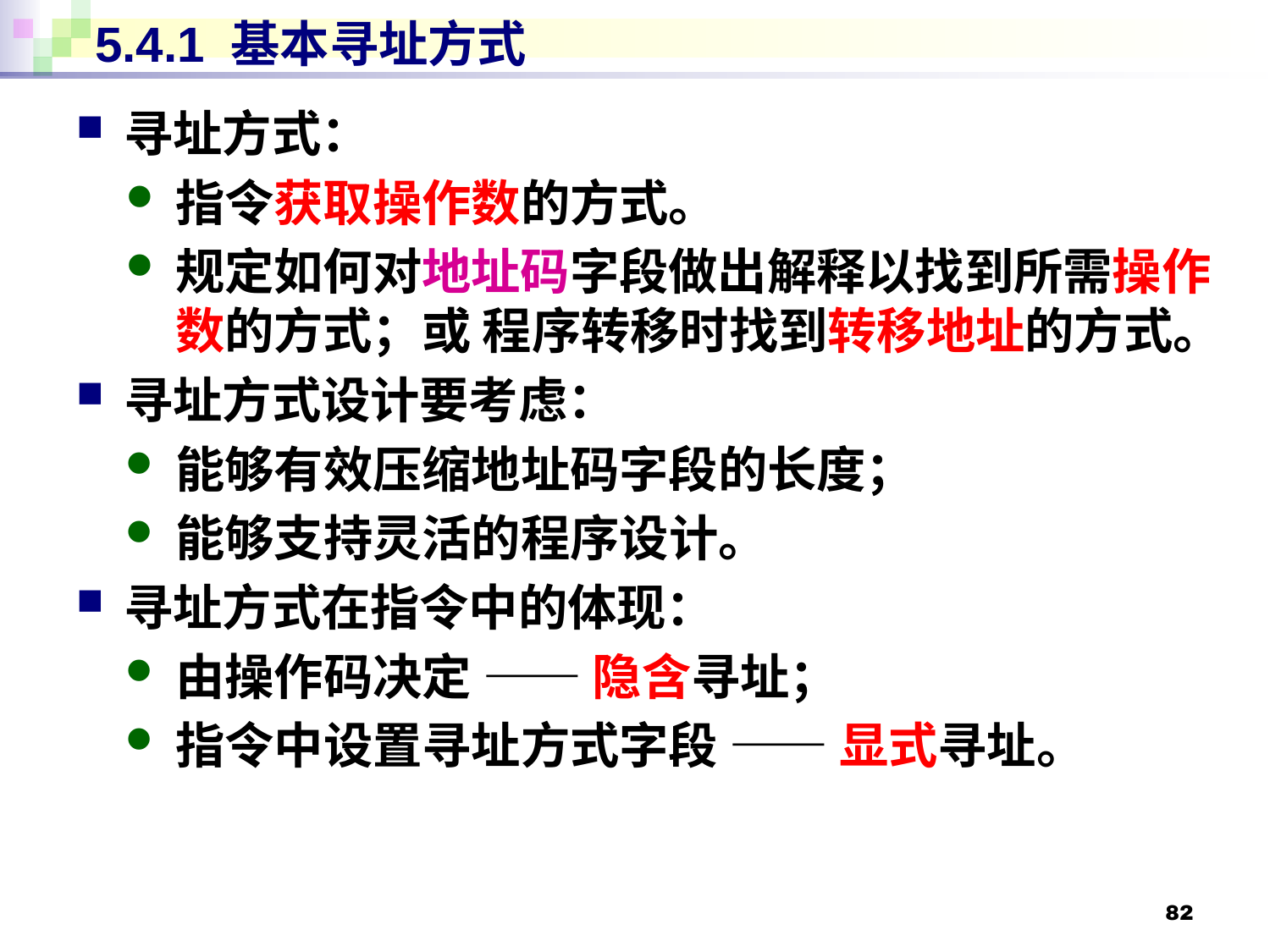

# 5.4.1 基本寻址方式
寻址方式：
指令获取操作数的方式。
规定如何对地址码字段做出解释以找到所需操作数的方式；或 程序转移时找到转移地址的方式。
寻址方式设计要考虑：
能够有效压缩地址码字段的长度；
能够支持灵活的程序设计。
寻址方式在指令中的体现：
由操作码决定 —— 隐含寻址；
指令中设置寻址方式字段 —— 显式寻址。
82